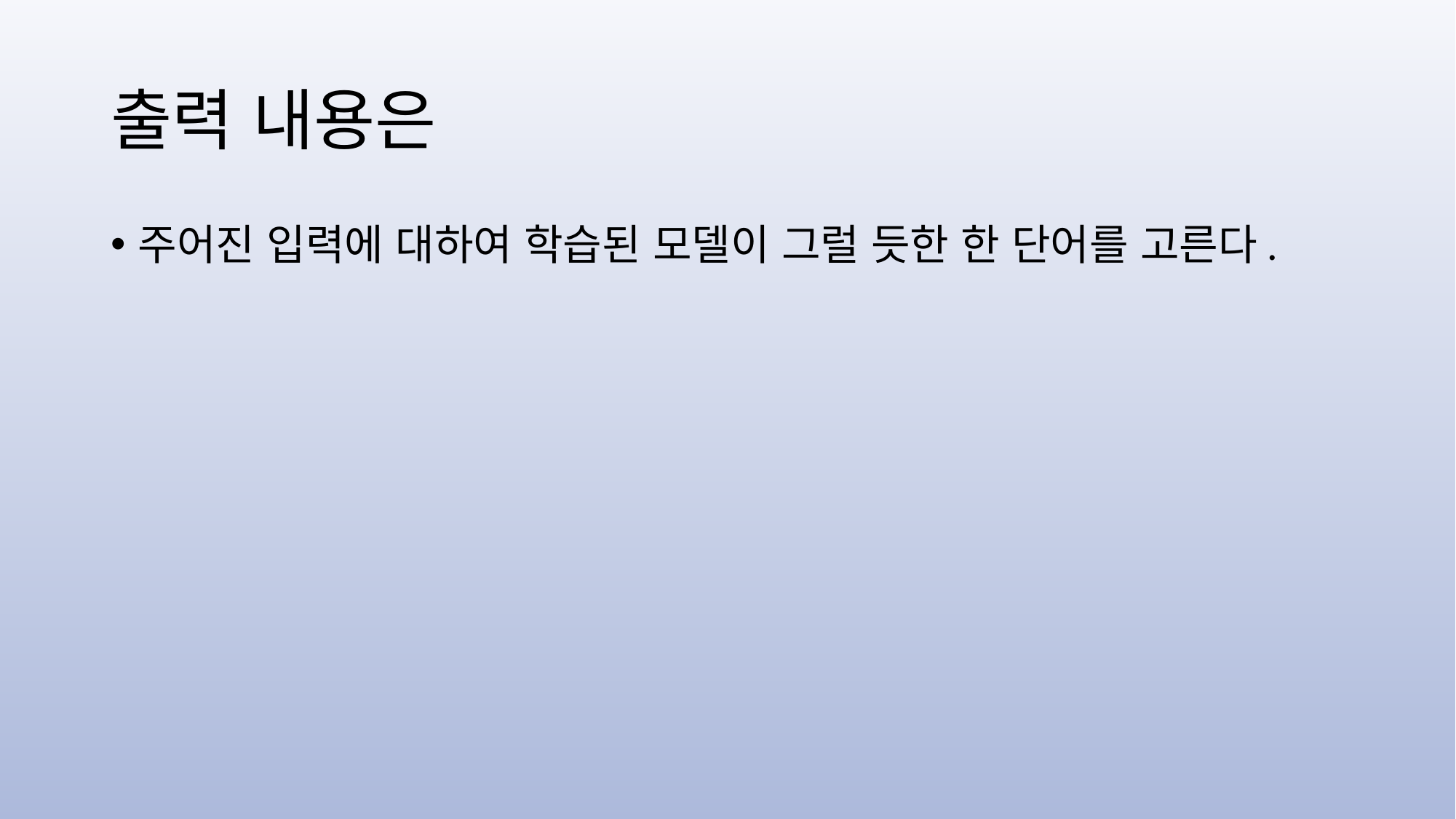

# 출력 내용은
주어진 입력에 대하여 학습된 모델이 그럴 듯한 한 단어를 고른다.